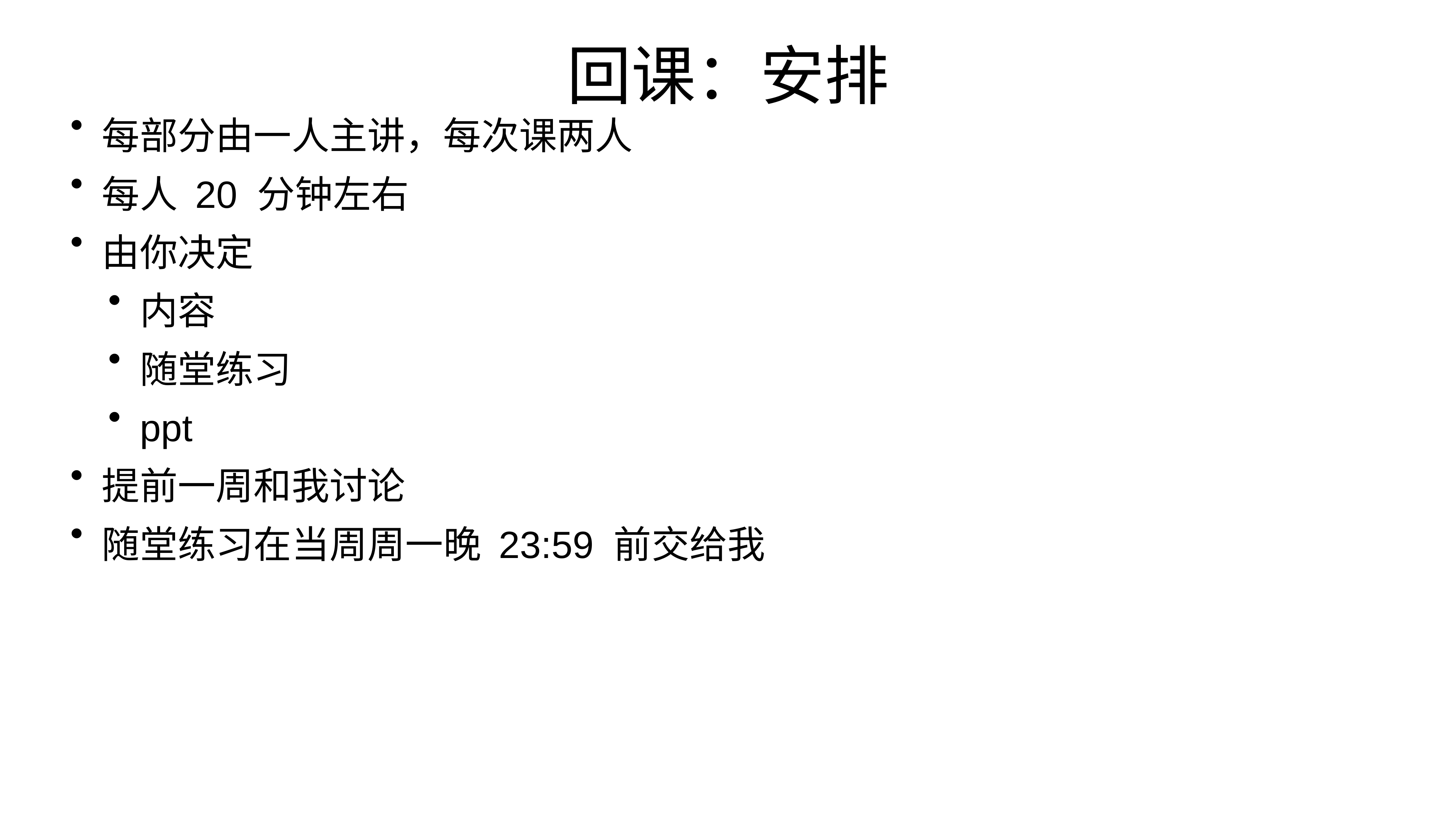

回课：安排
每部分由一人主讲，每次课两人
每人 20 分钟左右
由你决定
内容
随堂练习
ppt
提前一周和我讨论
随堂练习在当周周一晚 23:59 前交给我